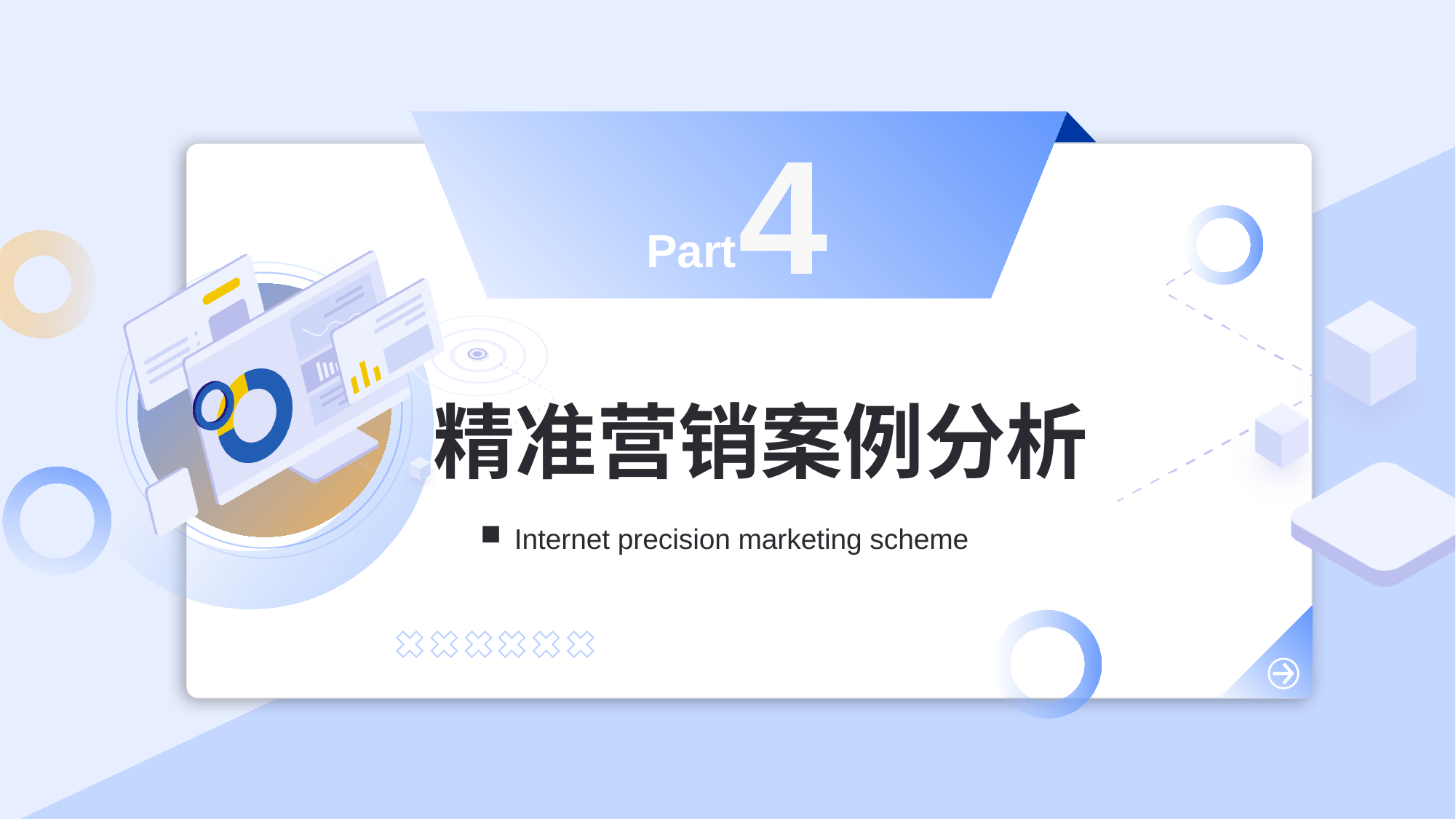

4
Part
精准营销案例分析
Internet precision marketing scheme